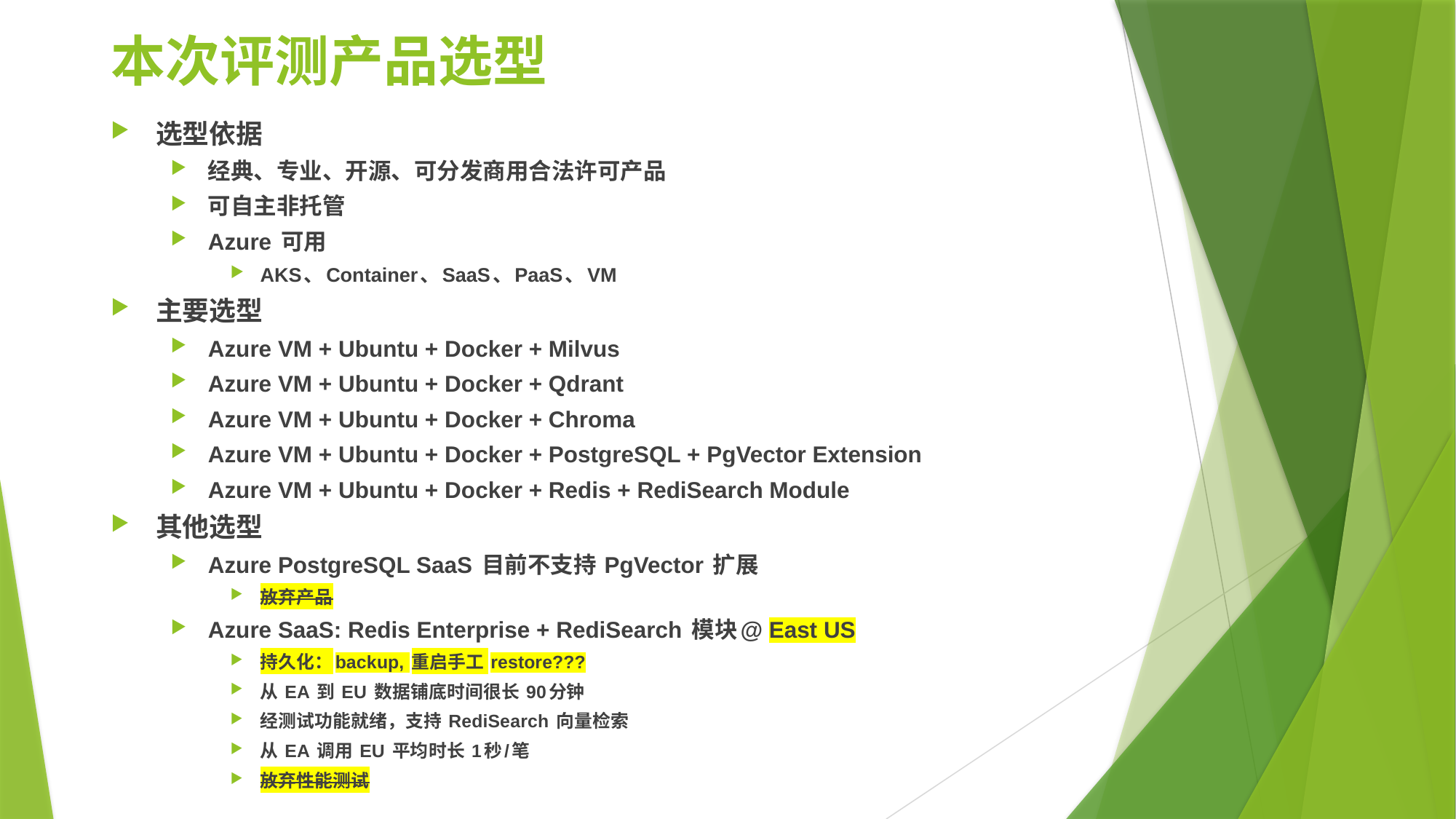

# 本次评测产品选型
选型依据
经典、专业、开源、可分发商用合法许可产品
可自主非托管
Azure 可用
AKS、Container、SaaS、PaaS、VM
主要选型
Azure VM + Ubuntu + Docker + Milvus
Azure VM + Ubuntu + Docker + Qdrant
Azure VM + Ubuntu + Docker + Chroma
Azure VM + Ubuntu + Docker + PostgreSQL + PgVector Extension
Azure VM + Ubuntu + Docker + Redis + RediSearch Module
其他选型
Azure PostgreSQL SaaS 目前不支持 PgVector 扩展
放弃产品
Azure SaaS: Redis Enterprise + RediSearch 模块@ East US
持久化：backup, 重启手工 restore???
从 EA 到 EU 数据铺底时间很长 90分钟
经测试功能就绪，支持 RediSearch 向量检索
从 EA 调用 EU 平均时长 1秒/笔
放弃性能测试